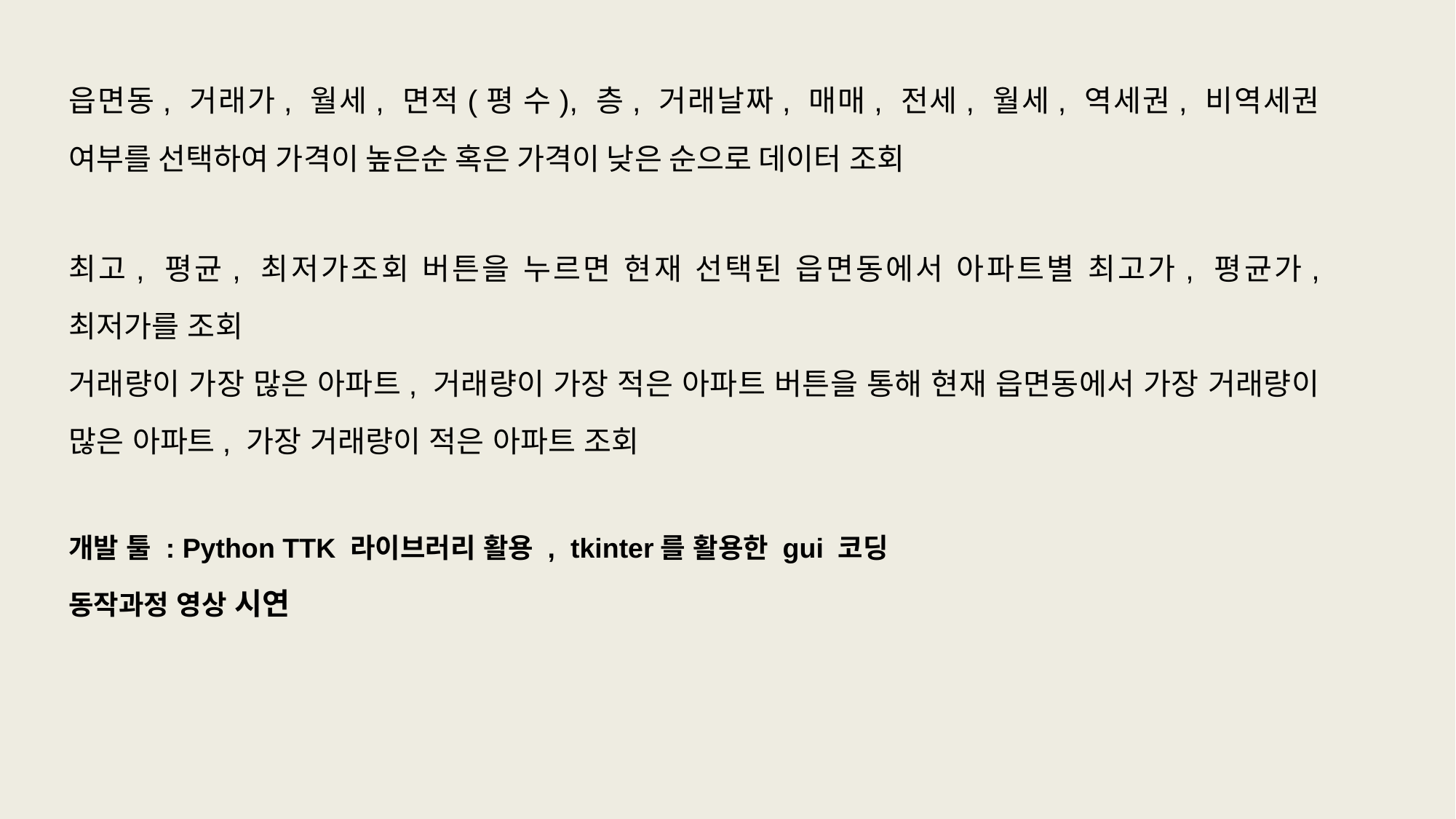

읍면동, 거래가, 월세, 면적(평 수), 층, 거래날짜, 매매, 전세, 월세, 역세권, 비역세권 여부를 선택하여 가격이 높은순 혹은 가격이 낮은 순으로 데이터 조회

최고, 평균, 최저가조회 버튼을 누르면 현재 선택된 읍면동에서 아파트별 최고가, 평균가, 최저가를 조회
거래량이 가장 많은 아파트, 거래량이 가장 적은 아파트 버튼을 통해 현재 읍면동에서 가장 거래량이 많은 아파트, 가장 거래량이 적은 아파트 조회

개발 툴 : Python TTK 라이브러리 활용 ,  tkinter를 활용한 gui 코딩
동작과정 영상 시연